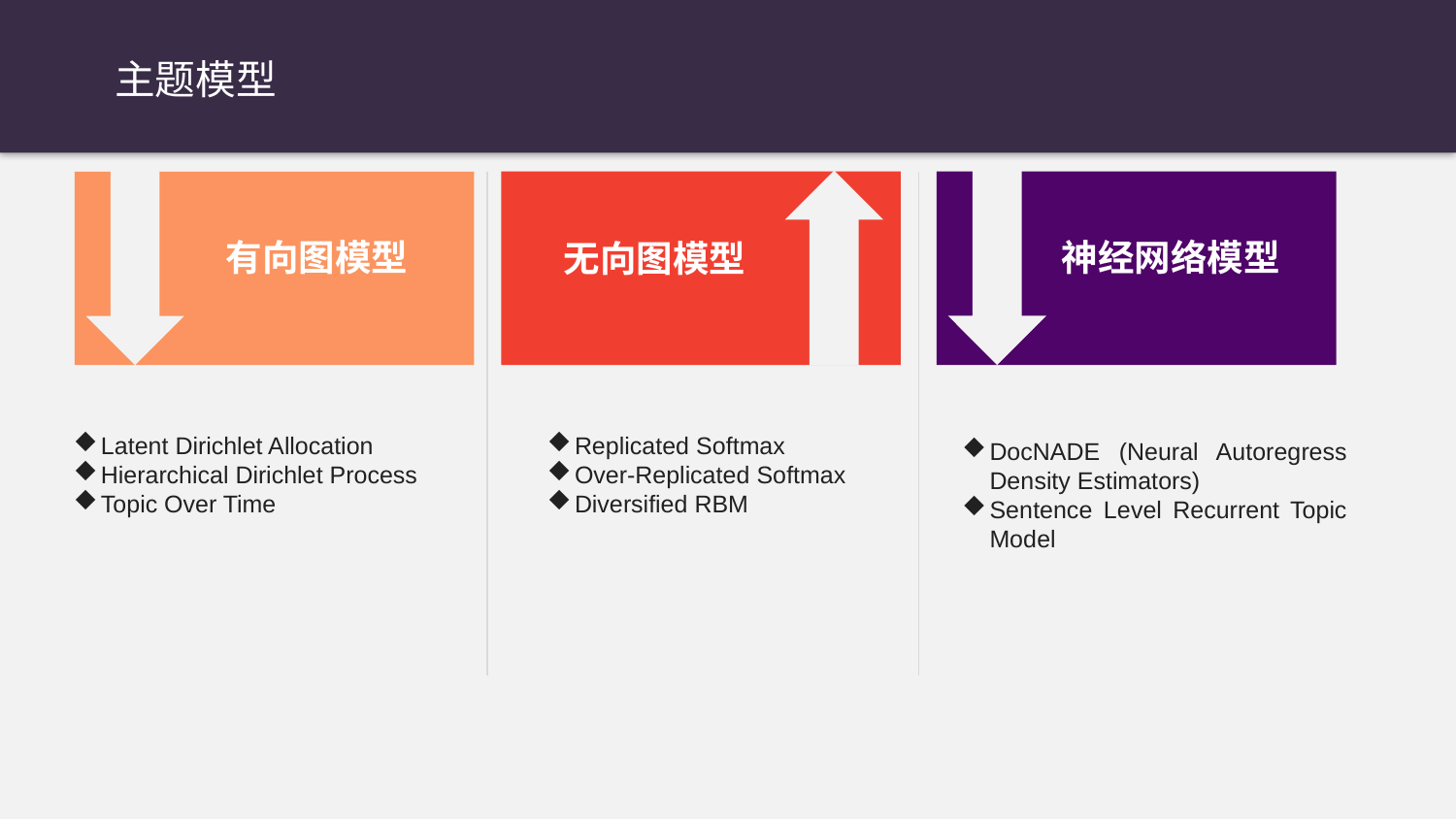

主题模型

神经网络模型
有向图模型
无向图模型
Latent Dirichlet Allocation
Hierarchical Dirichlet Process
Topic Over Time
Replicated Softmax
Over-Replicated Softmax
Diversified RBM
DocNADE (Neural Autoregress Density Estimators)
Sentence Level Recurrent Topic Model